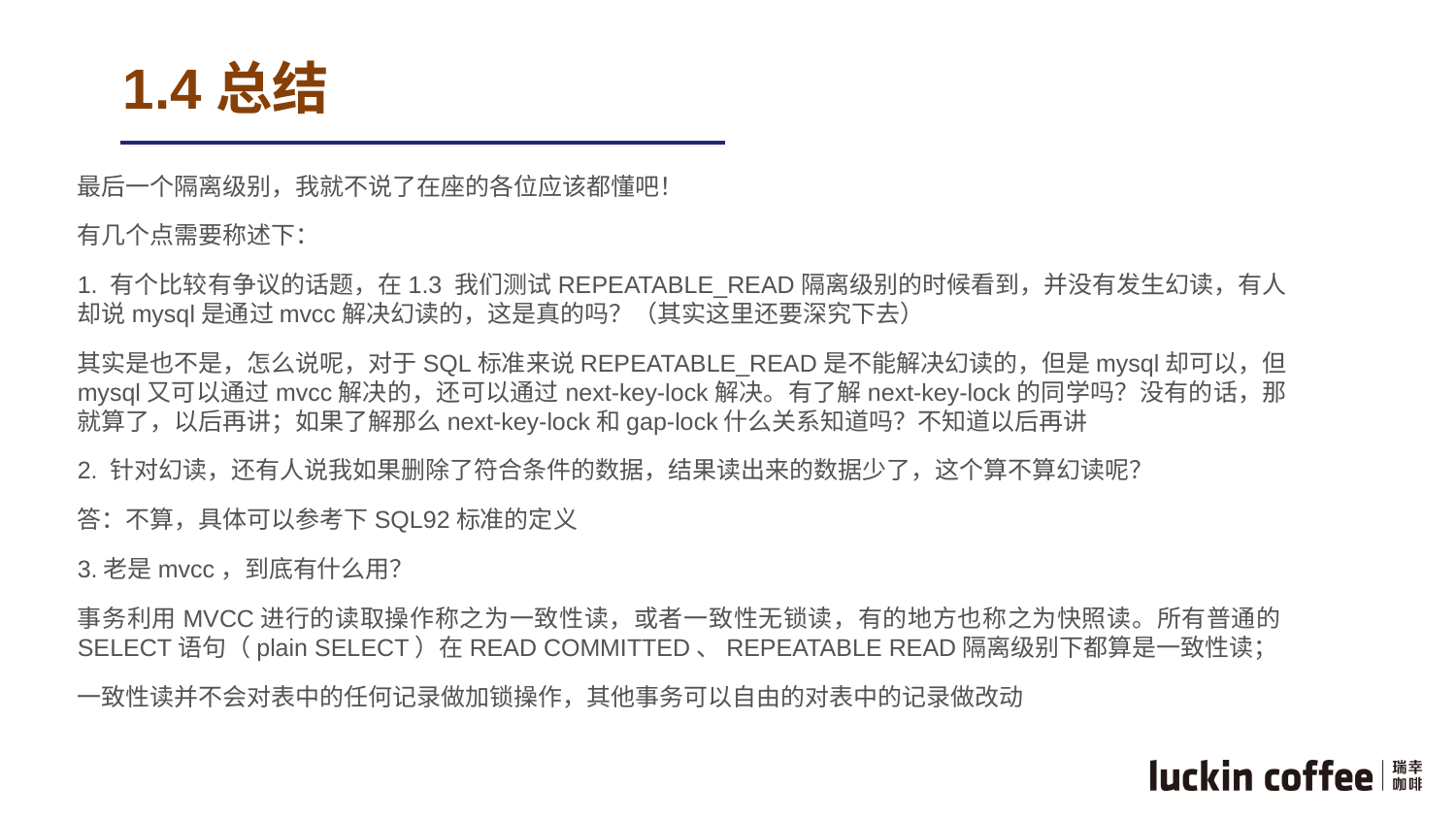

# 1.4总结

最后一个隔离级别，我就不说了在座的各位应该都懂吧！
有几个点需要称述下：
1. 有个比较有争议的话题，在1.3 我们测试REPEATABLE_READ隔离级别的时候看到，并没有发生幻读，有人却说mysql是通过mvcc解决幻读的，这是真的吗？（其实这里还要深究下去）
其实是也不是，怎么说呢，对于SQL标准来说REPEATABLE_READ是不能解决幻读的，但是mysql却可以，但mysql又可以通过mvcc解决的，还可以通过next-key-lock解决。有了解next-key-lock的同学吗？没有的话，那就算了，以后再讲；如果了解那么next-key-lock和gap-lock什么关系知道吗？不知道以后再讲
2. 针对幻读，还有人说我如果删除了符合条件的数据，结果读出来的数据少了，这个算不算幻读呢？
答：不算，具体可以参考下SQL92标准的定义
3.老是mvcc，到底有什么用？
事务利用MVCC进行的读取操作称之为一致性读，或者一致性无锁读，有的地方也称之为快照读。所有普通的SELECT语句（plain SELECT）在READ COMMITTED、REPEATABLE READ隔离级别下都算是一致性读；
一致性读并不会对表中的任何记录做加锁操作，其他事务可以自由的对表中的记录做改动